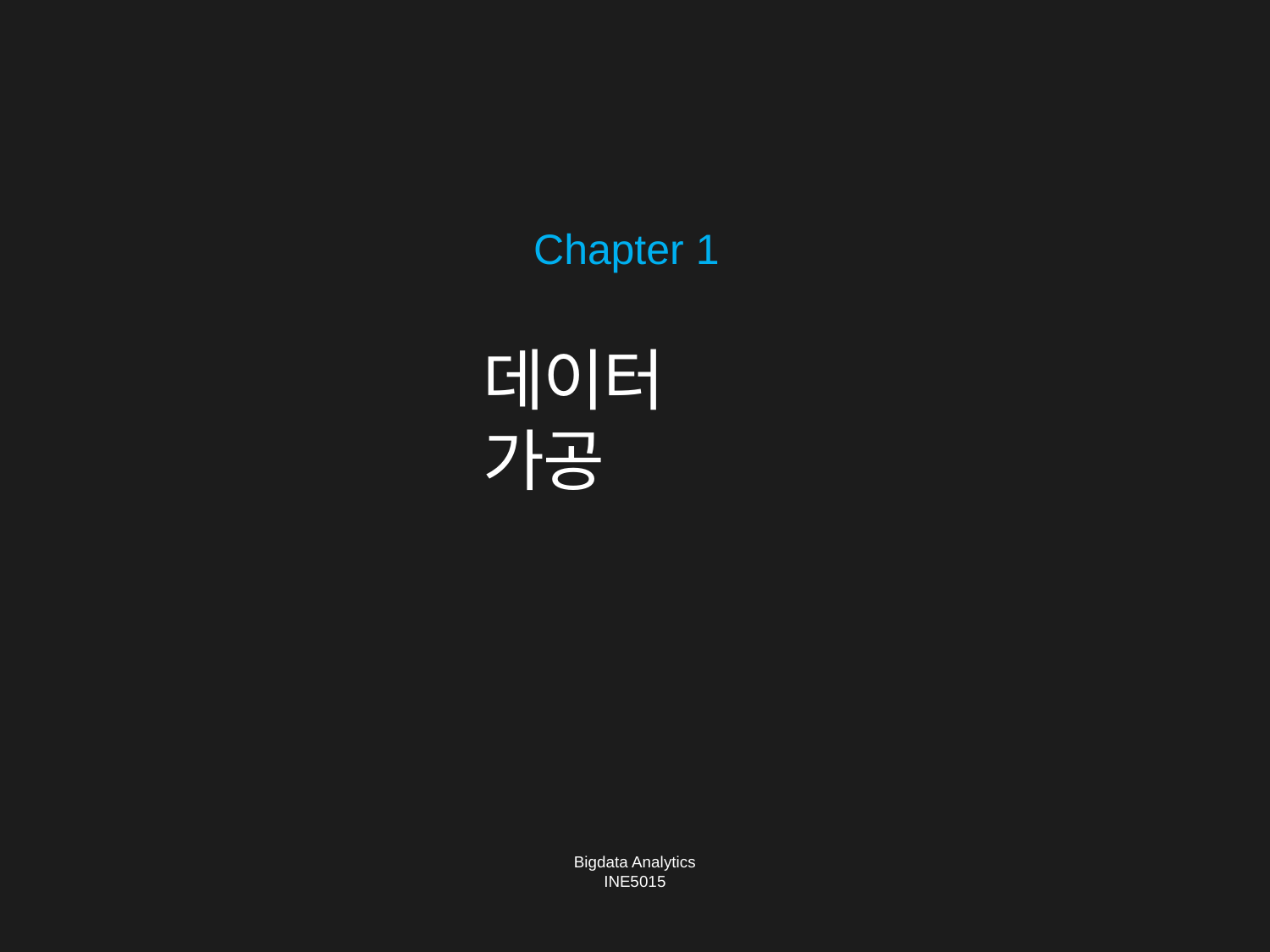

Chapter 1
# 데이터 가공
Bigdata Analytics
INE5015